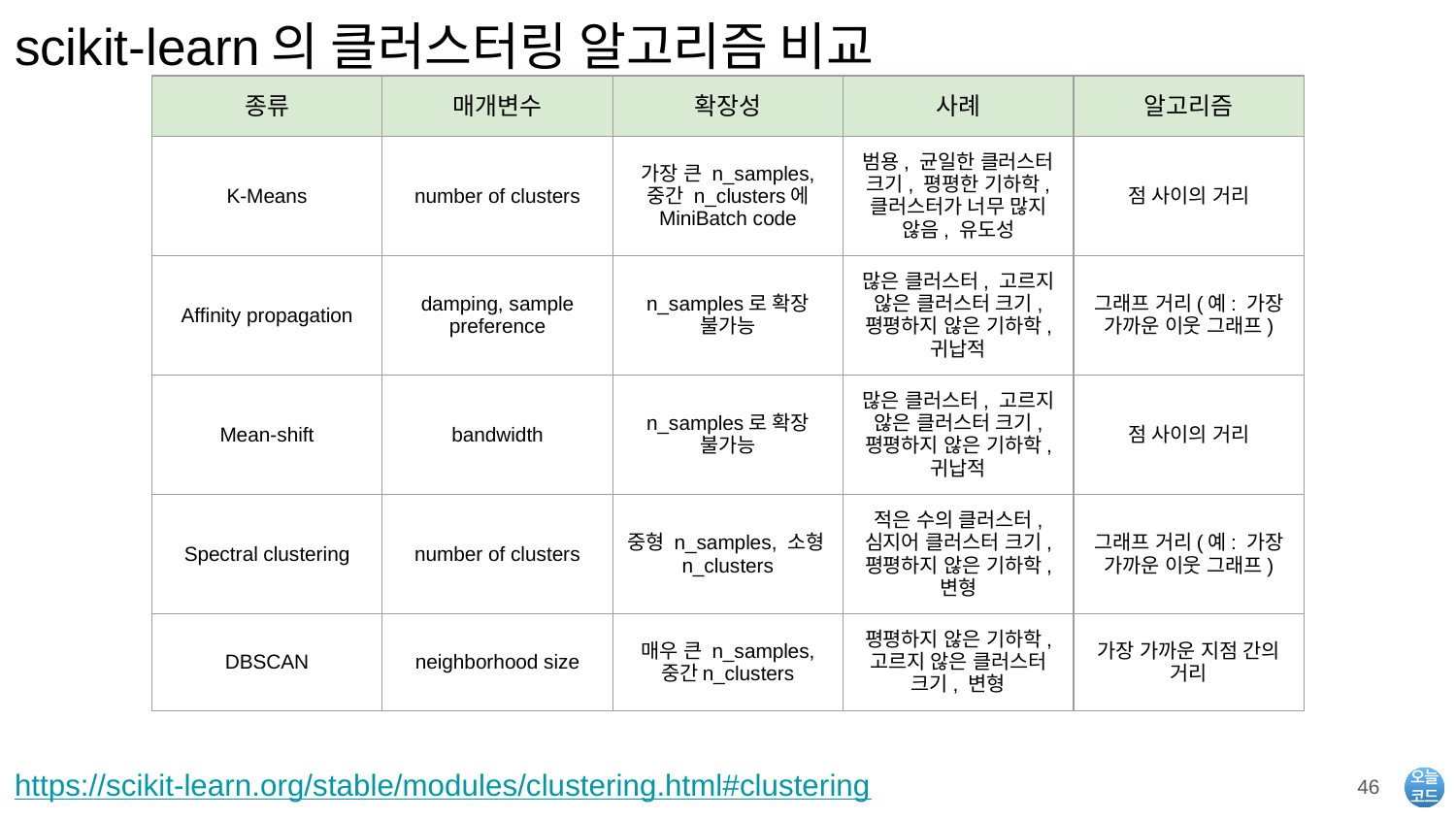

# scikit-learn의 클러스터링 알고리즘 비교
| 종류 | 매개변수 | 확장성 | 사례 | 알고리즘 |
| --- | --- | --- | --- | --- |
| K-Means | number of clusters | 가장 큰 n\_samples, 중간 n\_clusters에 MiniBatch code | 범용, 균일한 클러스터 크기, 평평한 기하학, 클러스터가 너무 많지 않음, 유도성 | 점 사이의 거리 |
| Affinity propagation | damping, sample preference | n\_samples로 확장 불가능 | 많은 클러스터, 고르지 않은 클러스터 크기, 평평하지 않은 기하학, 귀납적 | 그래프 거리(예: 가장 가까운 이웃 그래프) |
| Mean-shift | bandwidth | n\_samples로 확장 불가능 | 많은 클러스터, 고르지 않은 클러스터 크기, 평평하지 않은 기하학, 귀납적 | 점 사이의 거리 |
| Spectral clustering | number of clusters | 중형 n\_samples, 소형n\_clusters | 적은 수의 클러스터, 심지어 클러스터 크기, 평평하지 않은 기하학, 변형 | 그래프 거리(예: 가장 가까운 이웃 그래프) |
| DBSCAN | neighborhood size | 매우 큰 n\_samples, 중간n\_clusters | 평평하지 않은 기하학, 고르지 않은 클러스터 크기, 변형 | 가장 가까운 지점 간의 거리 |
https://scikit-learn.org/stable/modules/clustering.html#clustering
46